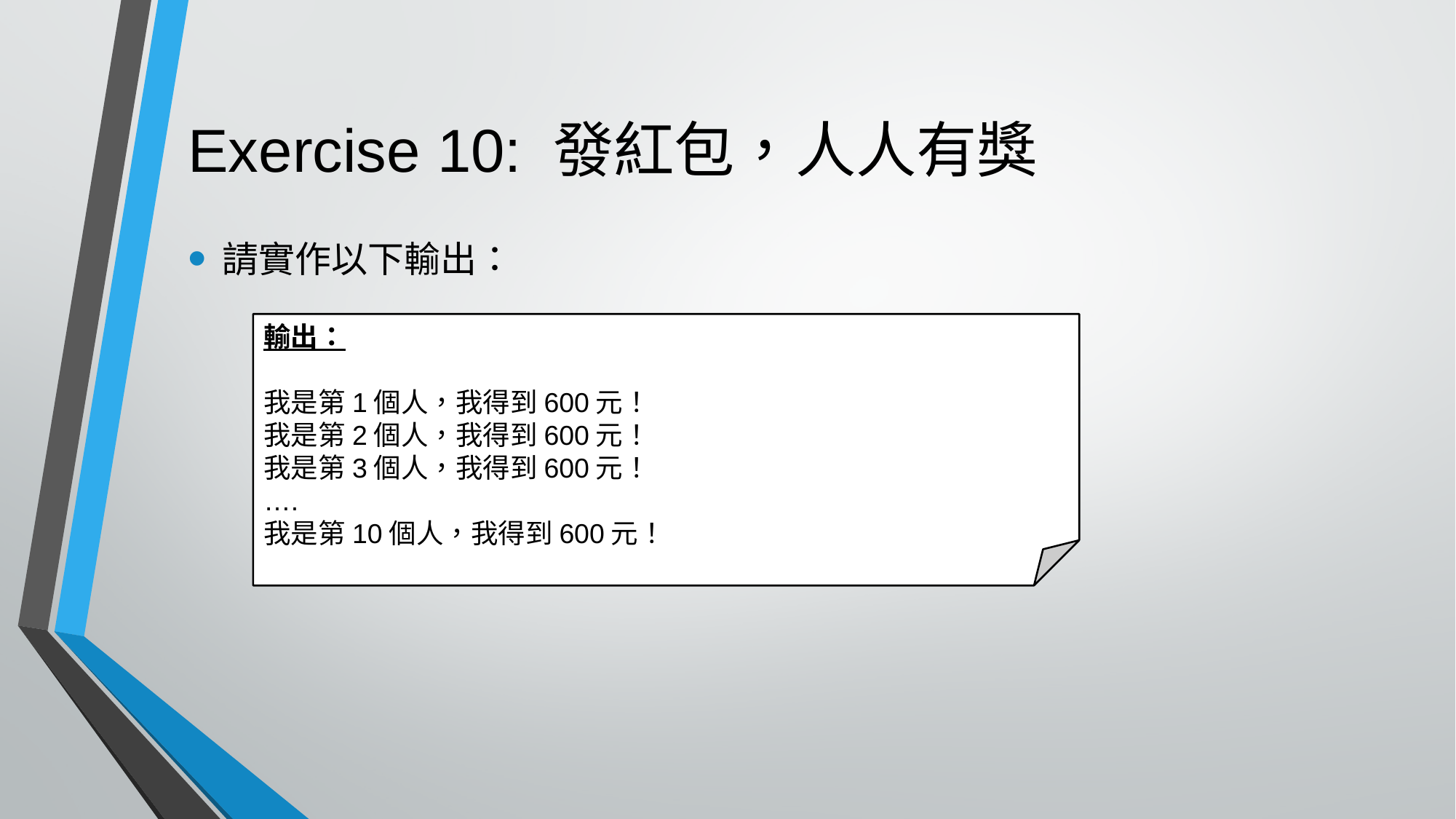

# Exercise 10: 發紅包，人人有獎
請實作以下輸出：
輸出：

我是第1個人，我得到600元！
我是第2個人，我得到600元！
我是第3個人，我得到600元！
….
我是第10個人，我得到600元！